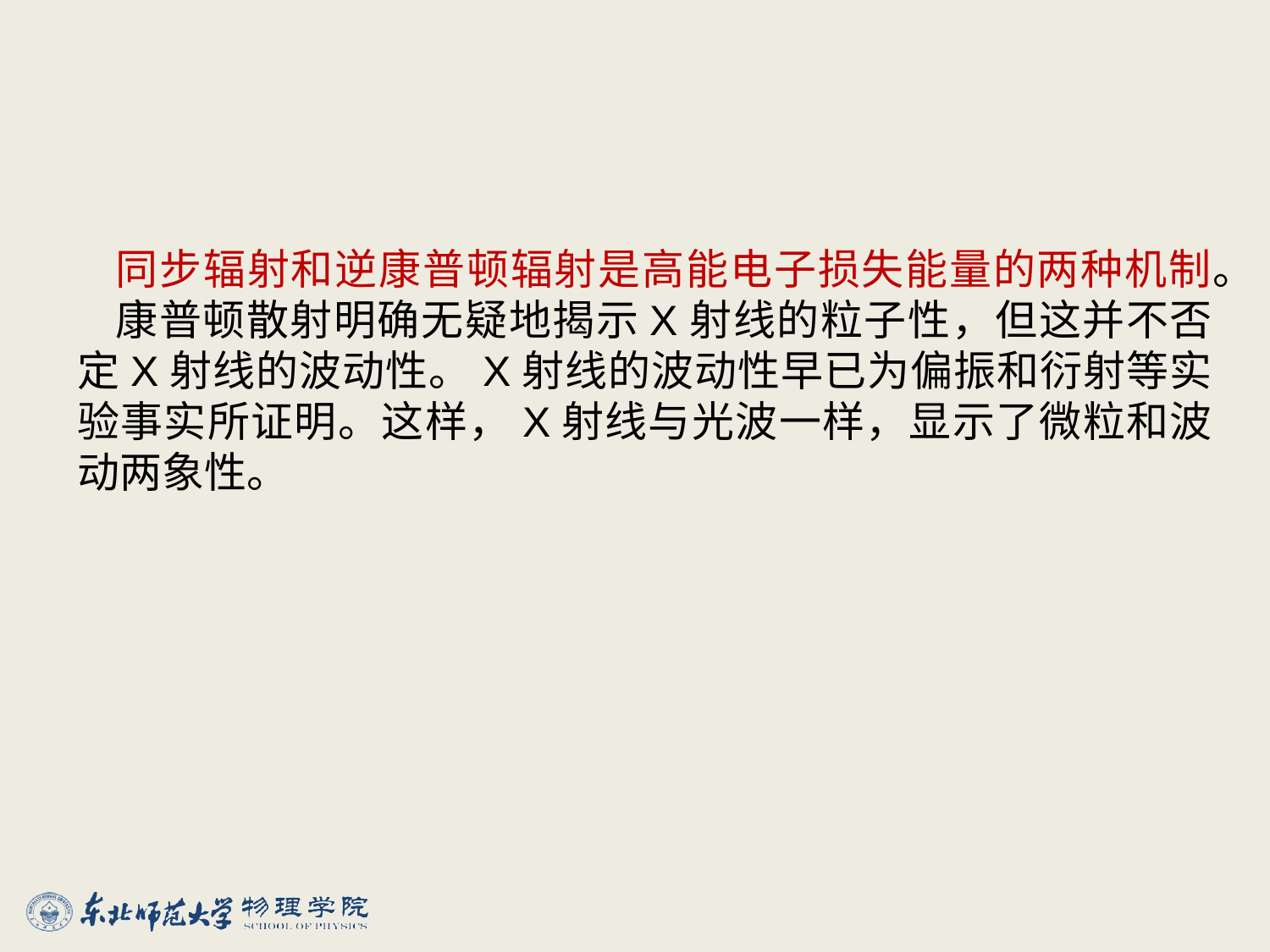

同步辐射和逆康普顿辐射是高能电子损失能量的两种机制。
康普顿散射明确无疑地揭示X射线的粒子性，但这并不否定X射线的波动性。X射线的波动性早已为偏振和衍射等实验事实所证明。这样，X射线与光波一样，显示了微粒和波动两象性。